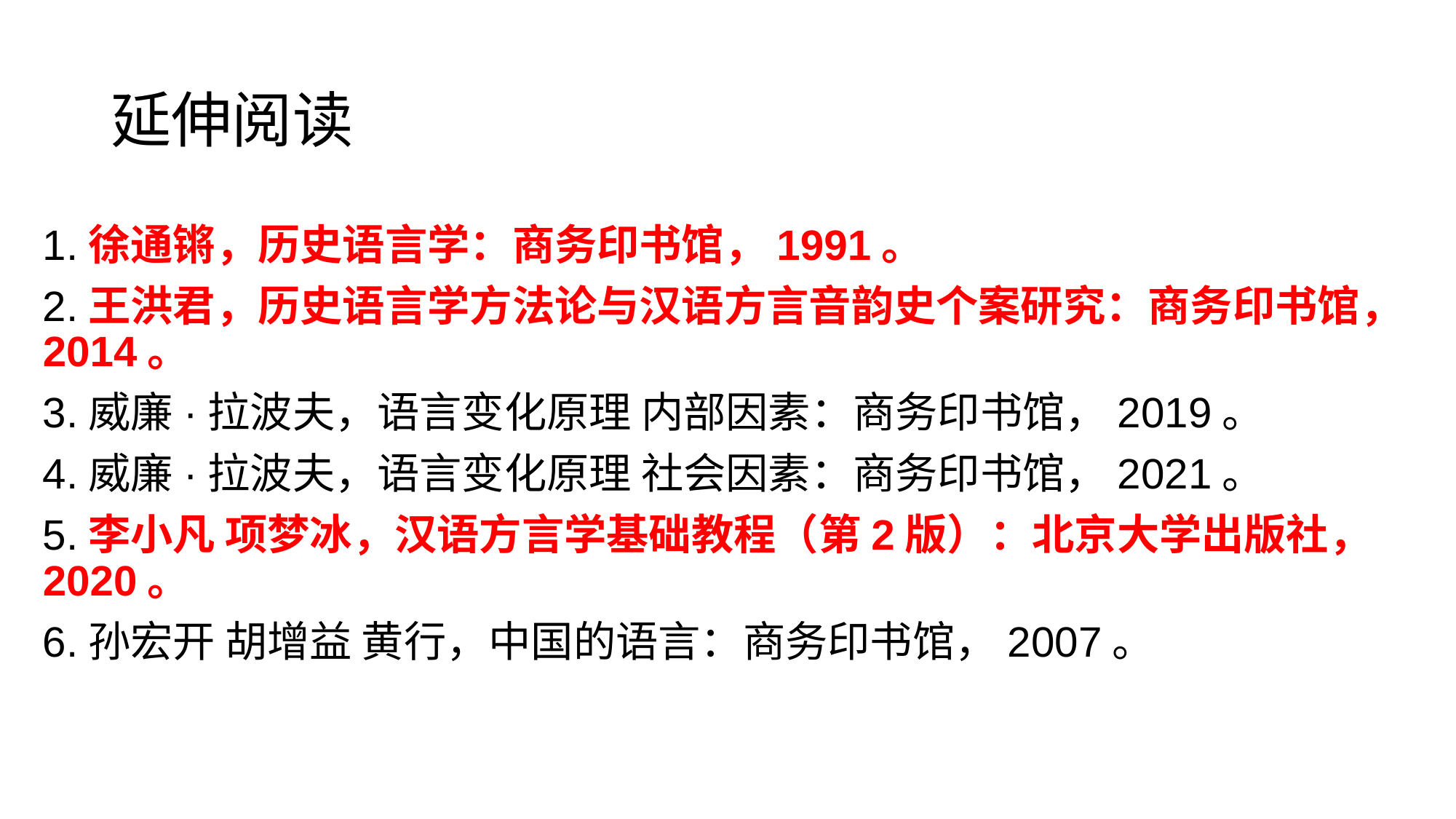

# 延伸阅读
1.徐通锵，历史语言学：商务印书馆，1991。
2.王洪君，历史语言学方法论与汉语方言音韵史个案研究：商务印书馆，2014。
3.威廉·拉波夫，语言变化原理 内部因素：商务印书馆，2019。
4.威廉·拉波夫，语言变化原理 社会因素：商务印书馆，2021。
5.李小凡 项梦冰，汉语方言学基础教程（第2版）：北京大学出版社，2020。
6.孙宏开 胡增益 黄行，中国的语言：商务印书馆，2007。